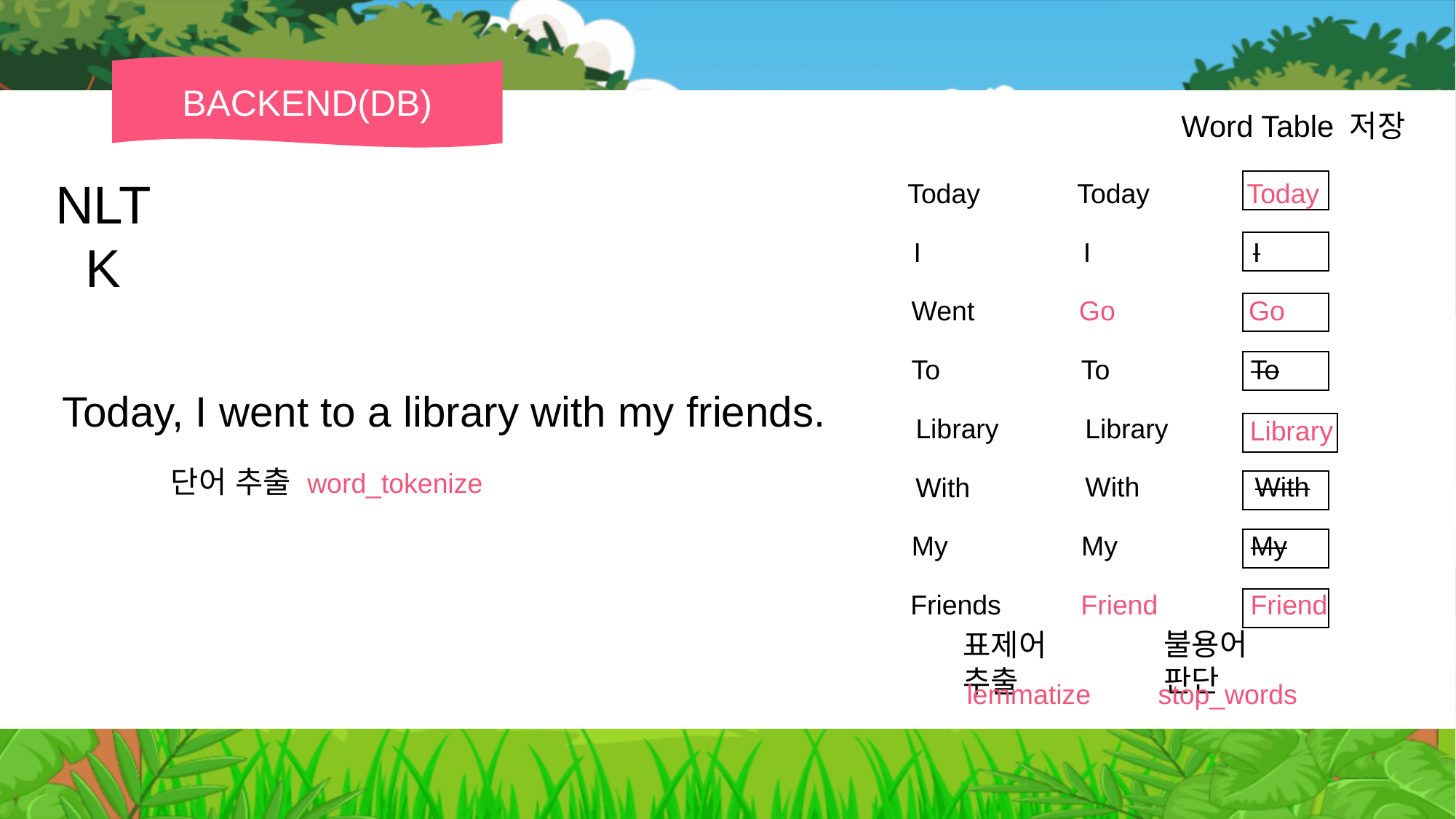

BACKEND(DB)
Word Table 저장

NLTK
Today
I
Go
To
Library
With
My
Friend
Today
I
Go
To
Library
With
My
Friend
Today

I

Went

To

Today, I went to a library with my friends.

Library

단어 추출 word_tokenize
With

My

Friends

불용어 판단
표제어 추출
lemmatize
stop_words